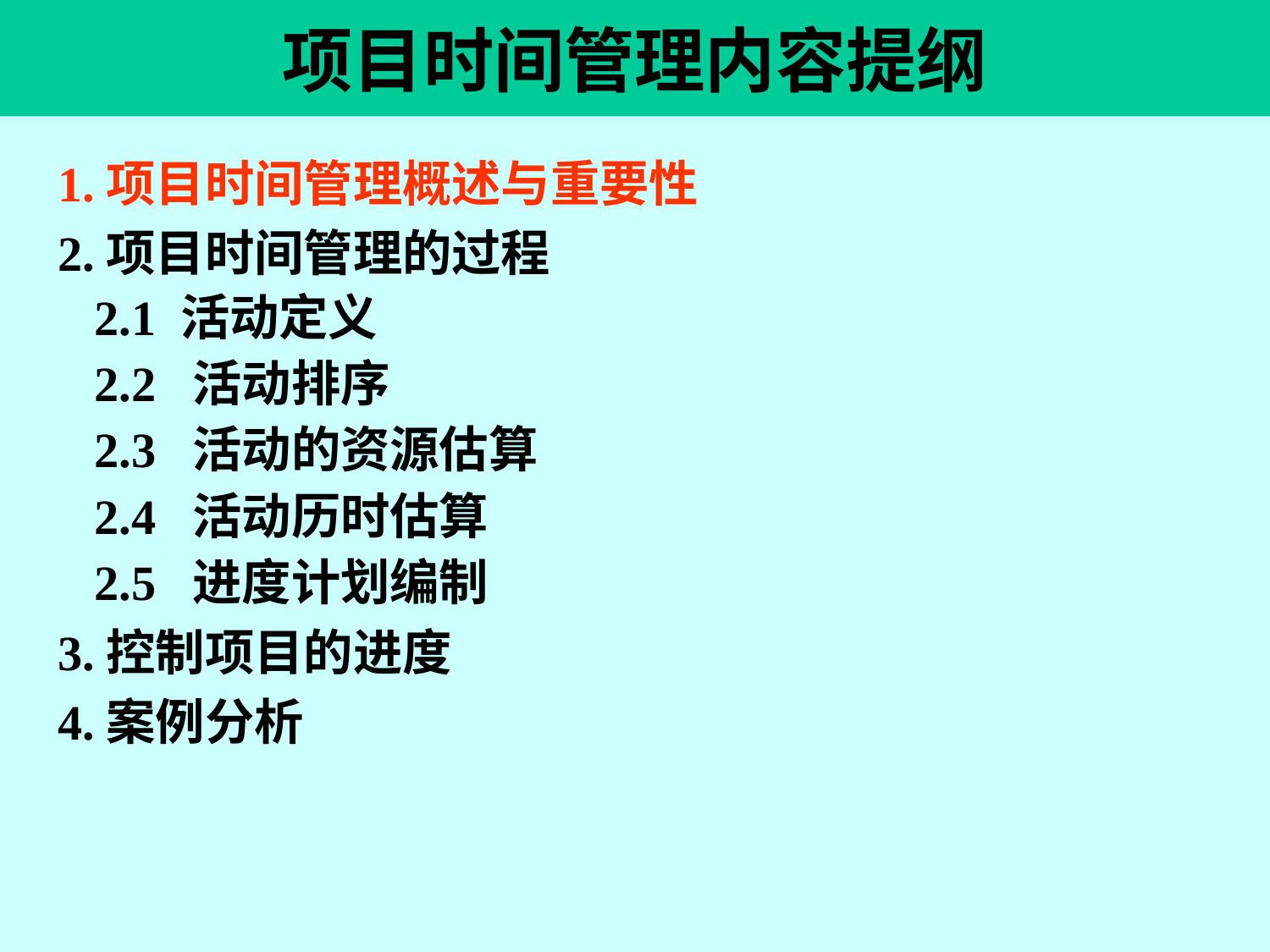

# 项目时间管理内容提纲
1.项目时间管理概述与重要性
2.项目时间管理的过程
   2.1 活动定义
   2.2  活动排序
   2.3  活动的资源估算
   2.4  活动历时估算
   2.5  进度计划编制
3.控制项目的进度
4.案例分析